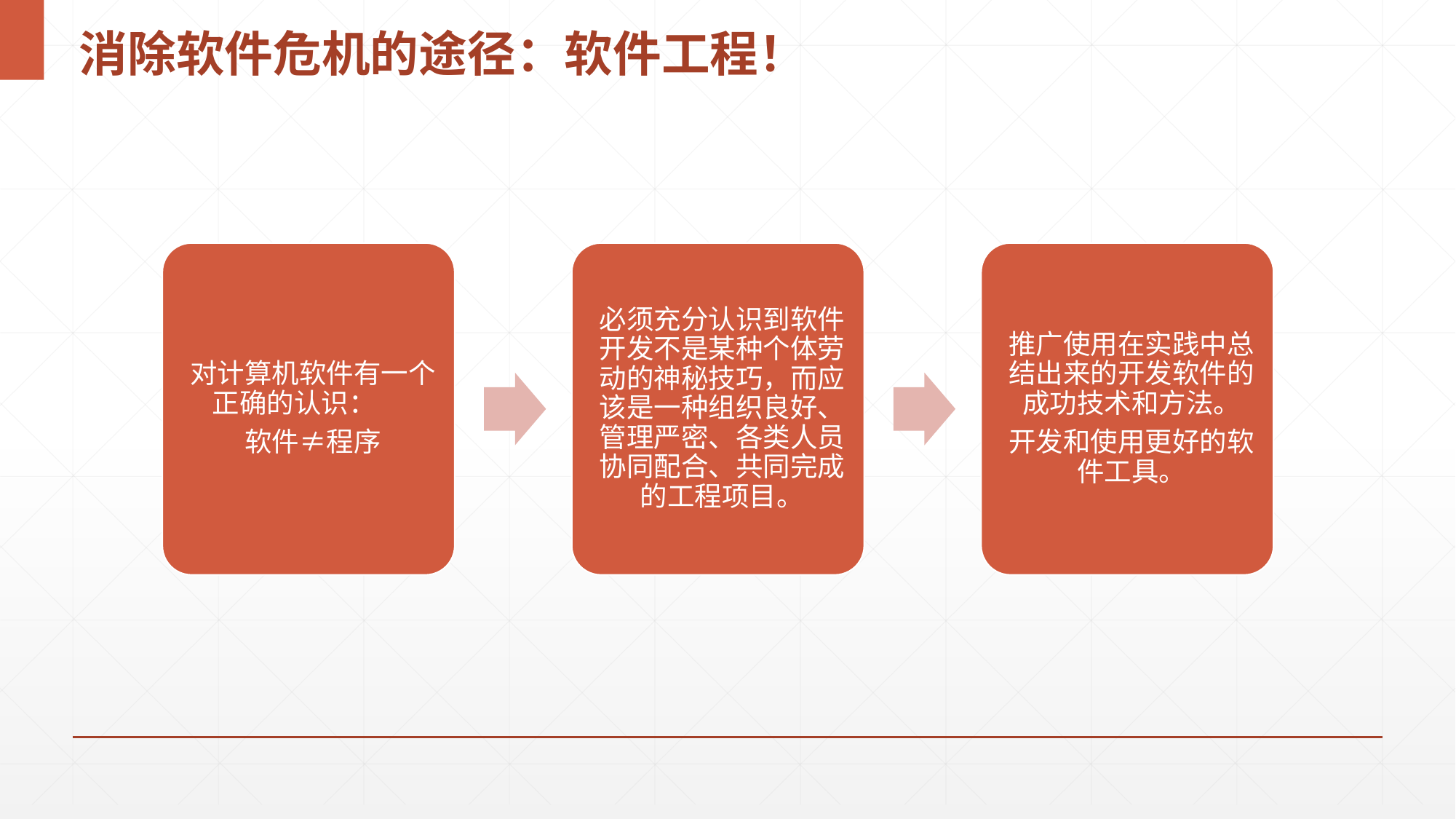

# 消除软件危机的途径：软件工程！
对计算机软件有一个正确的认识：
软件≠程序

必须充分认识到软件开发不是某种个体劳动的神秘技巧，而应该是一种组织良好、管理严密、各类人员协同配合、共同完成的工程项目。

推广使用在实践中总结出来的开发软件的成功技术和方法。
开发和使用更好的软件工具。